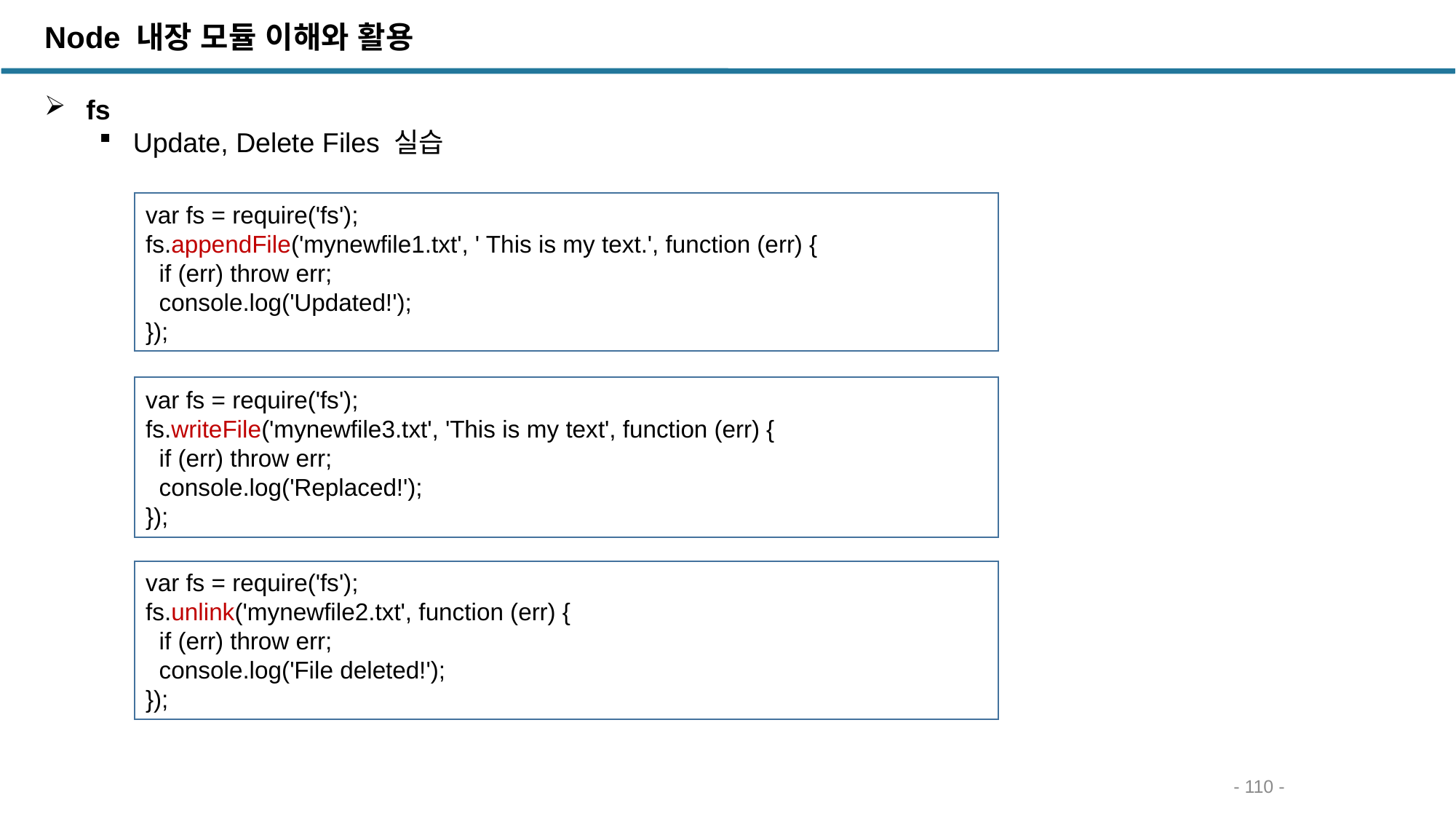

Node 내장 모듈 이해와 활용
 fs
Update, Delete Files 실습

var fs = require('fs');
fs.appendFile('mynewfile1.txt', ' This is my text.', function (err) {
  if (err) throw err;
  console.log('Updated!');
});
var fs = require('fs');
fs.writeFile('mynewfile3.txt', 'This is my text', function (err) {
  if (err) throw err;
  console.log('Replaced!');
});
var fs = require('fs');
fs.unlink('mynewfile2.txt', function (err) {
  if (err) throw err;
  console.log('File deleted!');
});
- 110 -